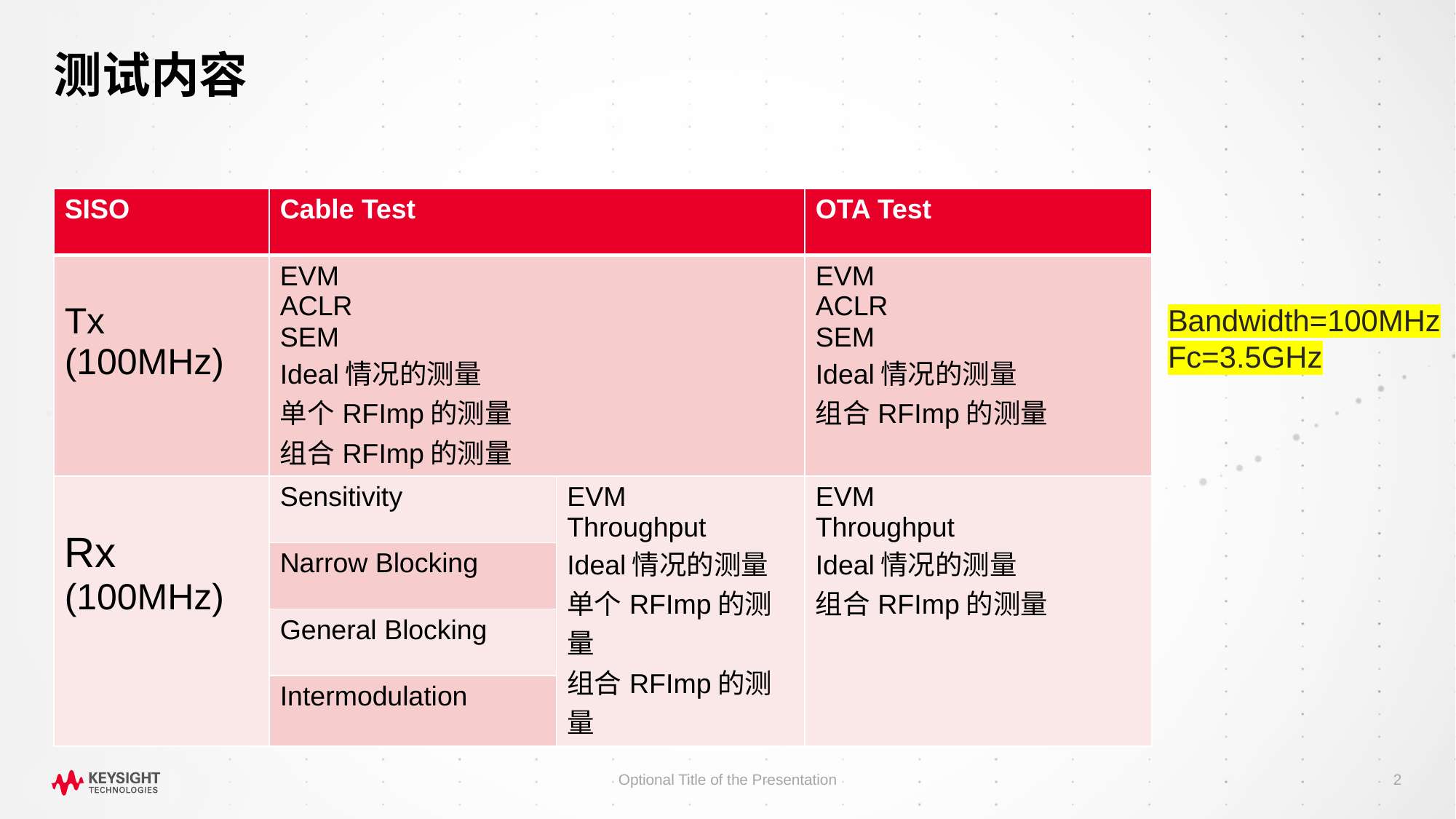

# 测试内容

| SISO | Cable Test |  | OTA Test |
| --- | --- | --- | --- |
| Tx (100MHz) | EVM ACLR SEM Ideal情况的测量 单个RFImp的测量 组合RFImp的测量 |  | EVM ACLR SEM Ideal情况的测量 组合RFImp的测量 |
| Rx (100MHz) | Sensitivity | EVM Throughput Ideal情况的测量 单个RFImp的测量 组合RFImp的测量 | EVM Throughput Ideal情况的测量 组合RFImp的测量 |
|  | Narrow Blocking |  |  |
|  | General Blocking |  |  |
|  | Intermodulation |  |  |
Bandwidth=100MHz
Fc=3.5GHz
Optional Title of the Presentation